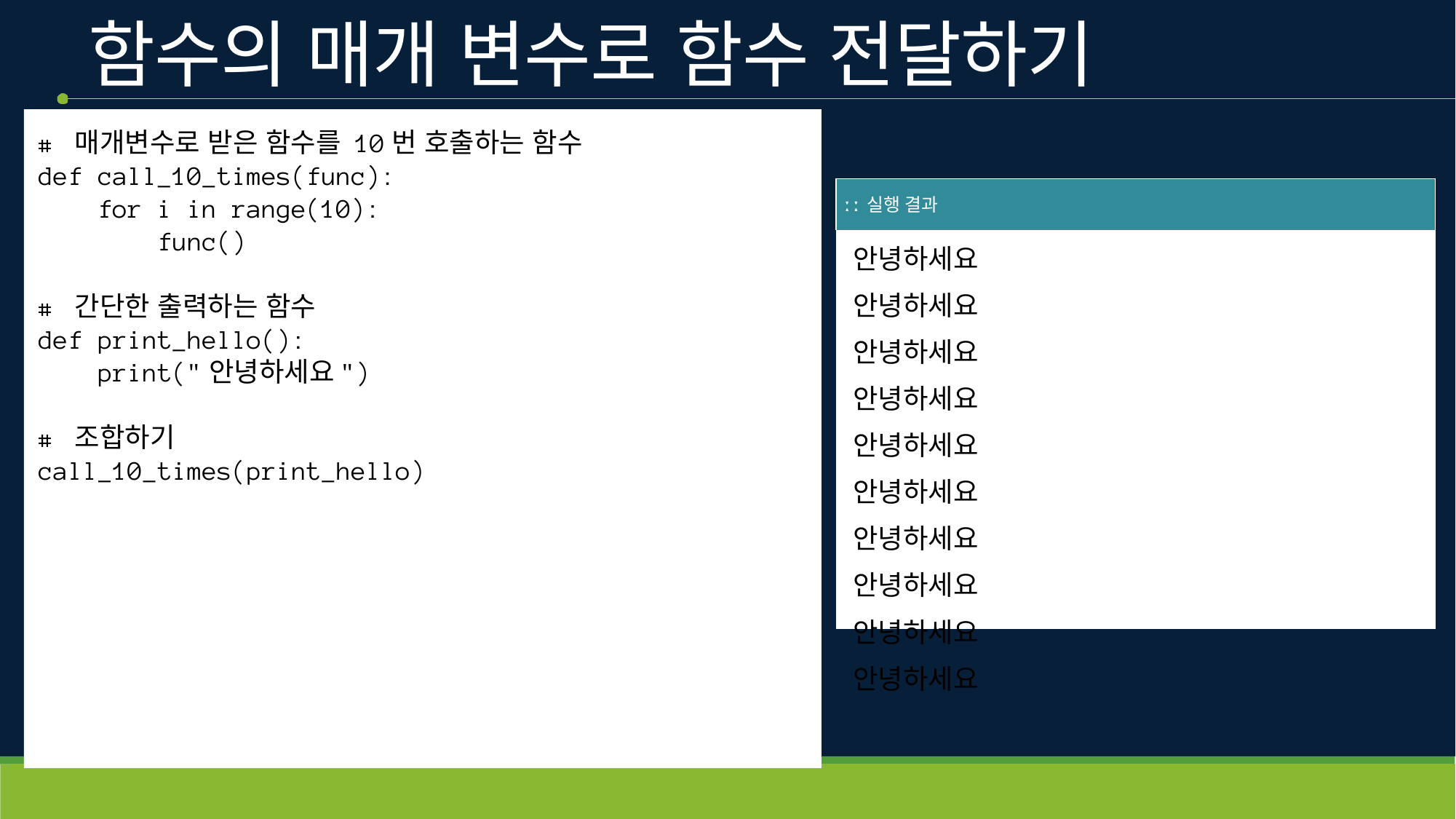

# 함수의 매개 변수로 함수 전달하기

# 매개변수로 받은 함수를 10번 호출하는 함수
def call_10_times(func):
    for i in range(10):
        func()
# 간단한 출력하는 함수
def print_hello():
    print("안녕하세요")
# 조합하기
call_10_times(print_hello)

| ː ː 실행 결과 |
| --- |
| 안녕하세요 안녕하세요 안녕하세요 안녕하세요 안녕하세요 안녕하세요 안녕하세요 안녕하세요 안녕하세요 안녕하세요 |